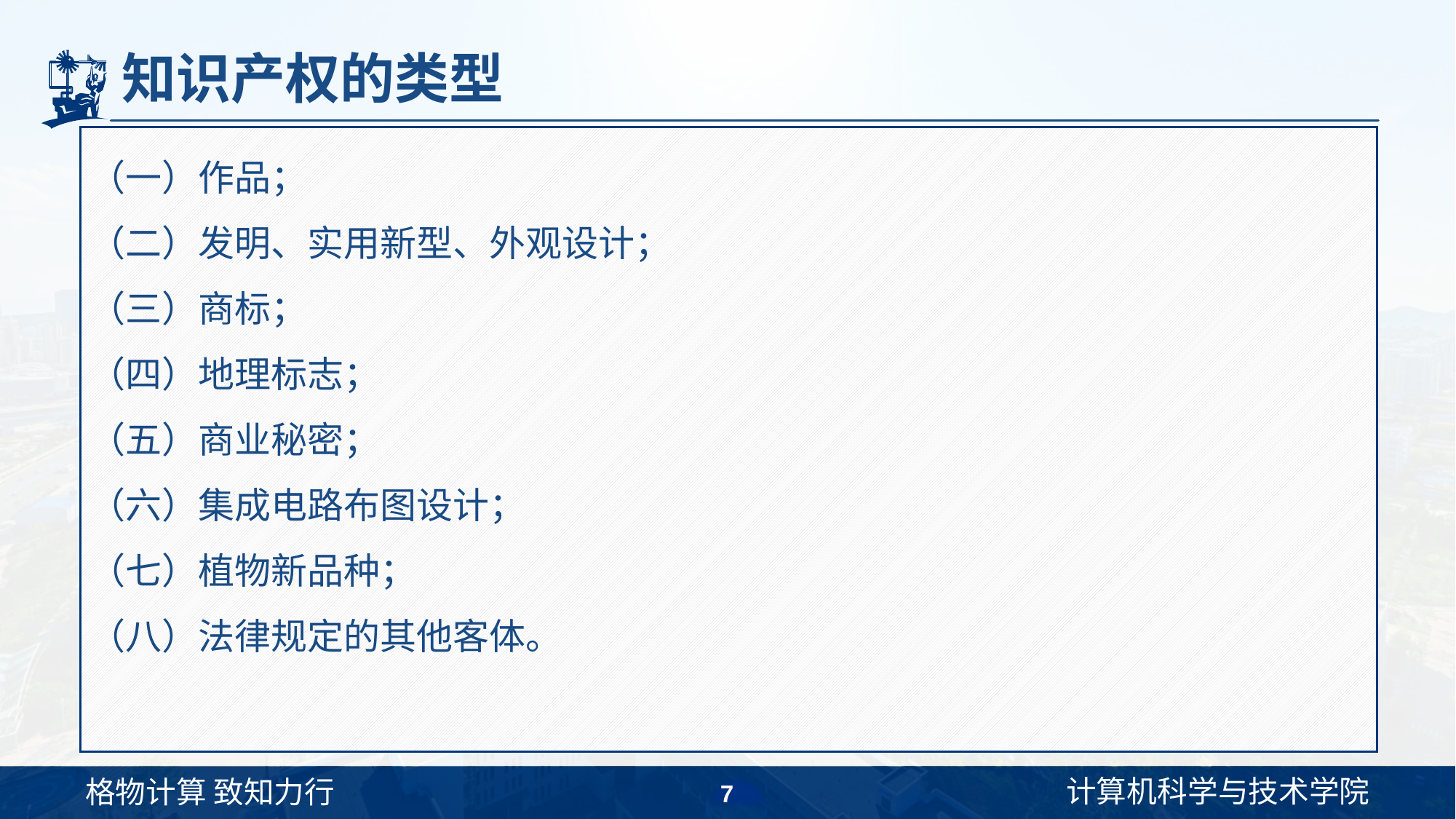

# 知识产权的类型
（一）作品；
（二）发明、实用新型、外观设计；
（三）商标；
（四）地理标志；
（五）商业秘密；
（六）集成电路布图设计；
（七）植物新品种；
（八）法律规定的其他客体。
7